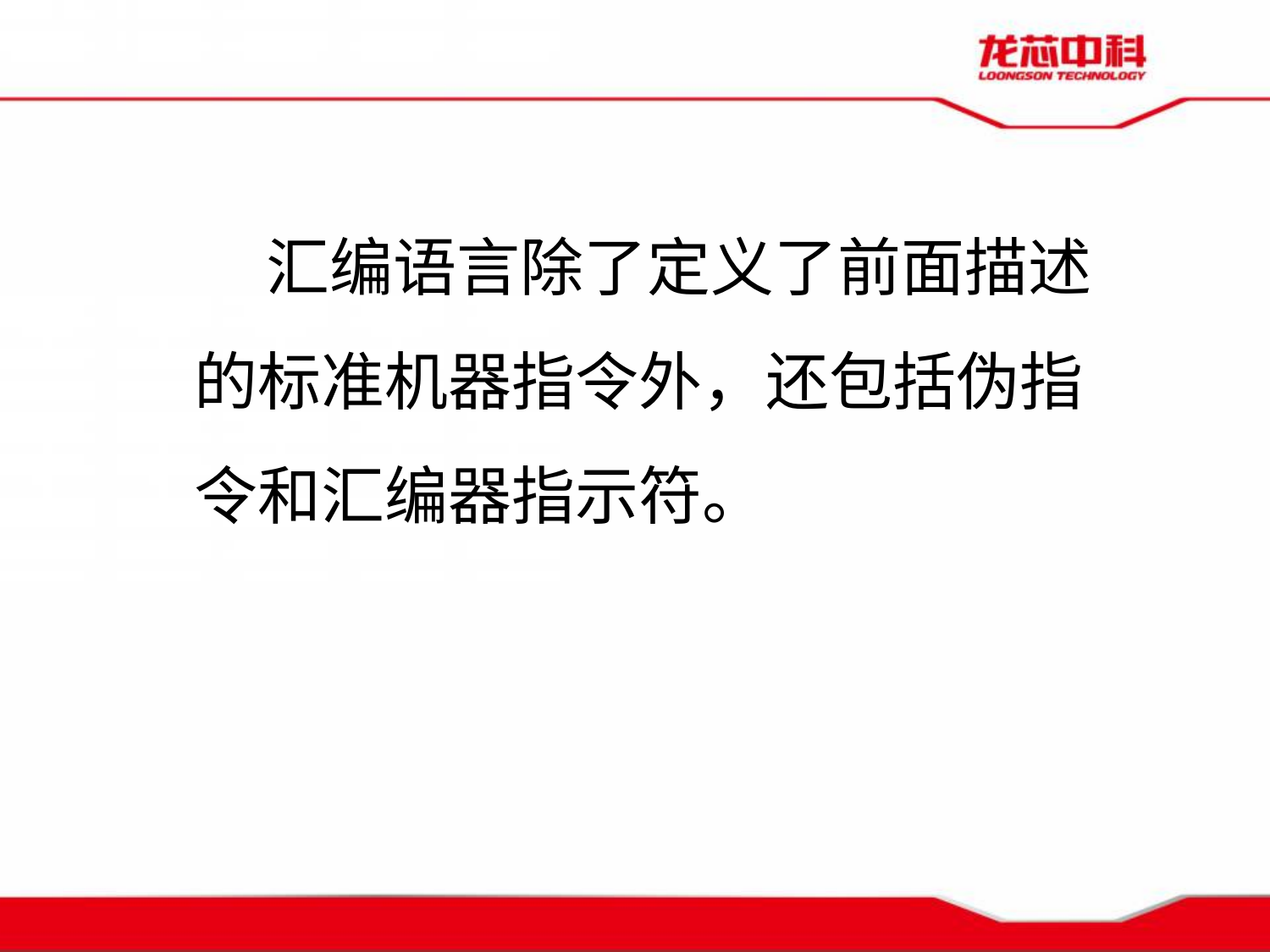

汇编语言除了定义了前面描述的标准机器指令外，还包括伪指令和汇编器指示符。